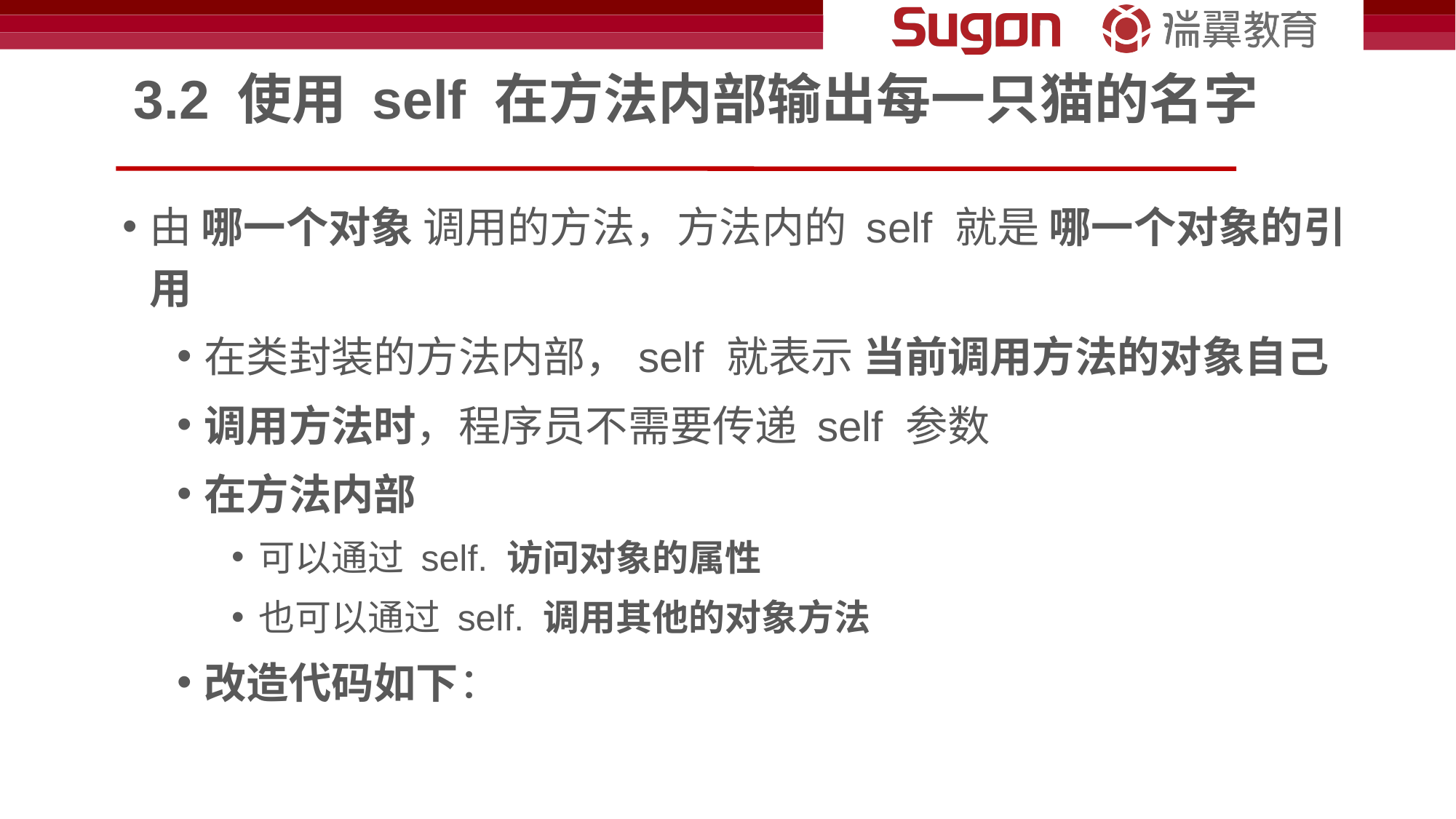

# 3.2 使用 self 在方法内部输出每一只猫的名字
由 哪一个对象 调用的方法，方法内的 self 就是 哪一个对象的引用
在类封装的方法内部，self 就表示 当前调用方法的对象自己
调用方法时，程序员不需要传递 self 参数
在方法内部
可以通过 self. 访问对象的属性
也可以通过 self. 调用其他的对象方法
改造代码如下：